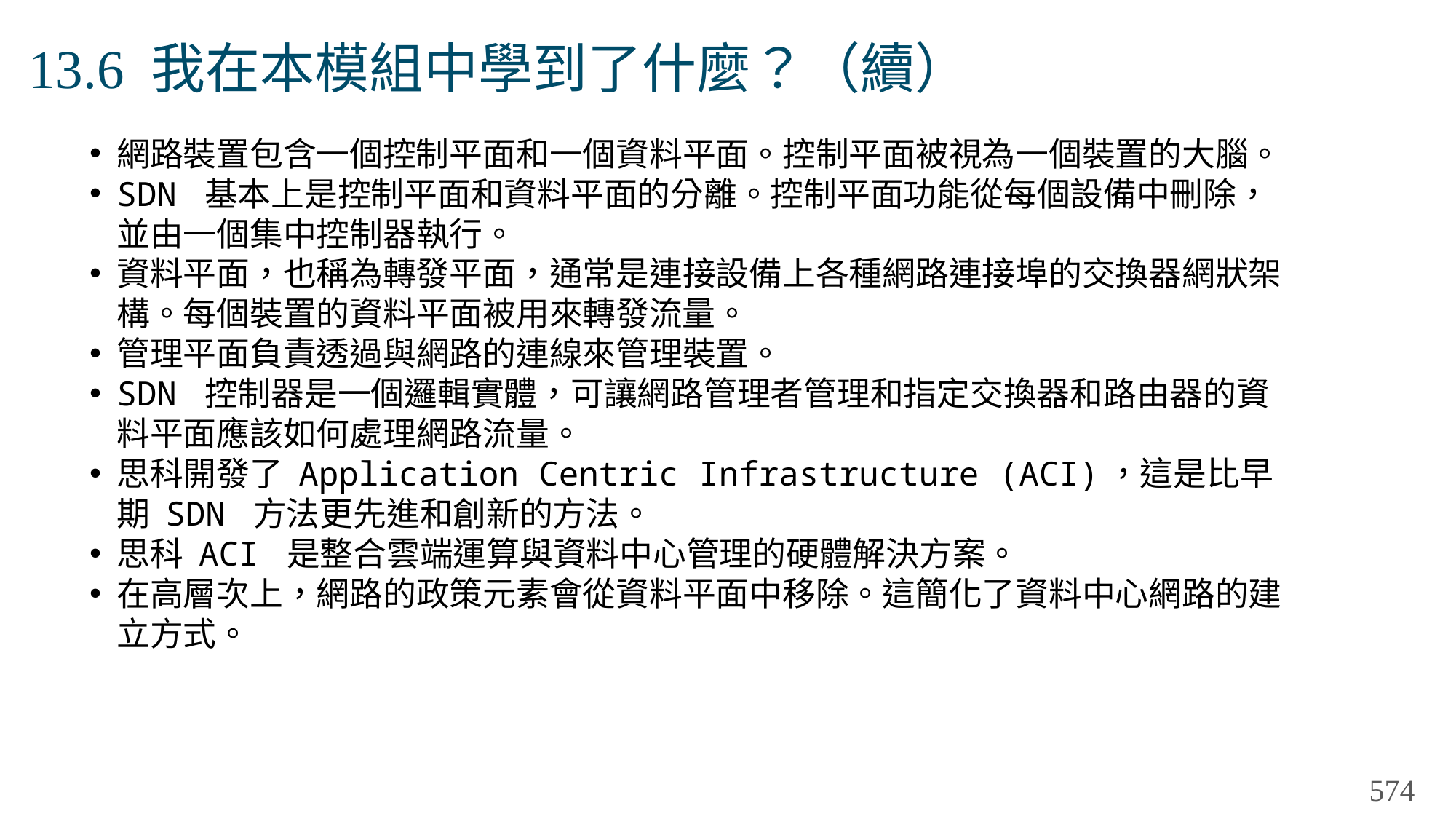

# 13.6 我在本模組中學到了什麼？（續）
網路裝置包含一個控制平面和一個資料平面。控制平面被視為一個裝置的大腦。
SDN 基本上是控制平面和資料平面的分離。控制平面功能從每個設備中刪除，並由一個集中控制器執行。
資料平面，也稱為轉發平面，通常是連接設備上各種網路連接埠的交換器網狀架構。每個裝置的資料平面被用來轉發流量。
管理平面負責透過與網路的連線來管理裝置。
SDN 控制器是一個邏輯實體，可讓網路管理者管理和指定交換器和路由器的資料平面應該如何處理網路流量。
思科開發了 Application Centric Infrastructure (ACI)，這是比早期 SDN 方法更先進和創新的方法。
思科 ACI 是整合雲端運算與資料中心管理的硬體解決方案。
在高層次上，網路的政策元素會從資料平面中移除。這簡化了資料中心網路的建立方式。
574